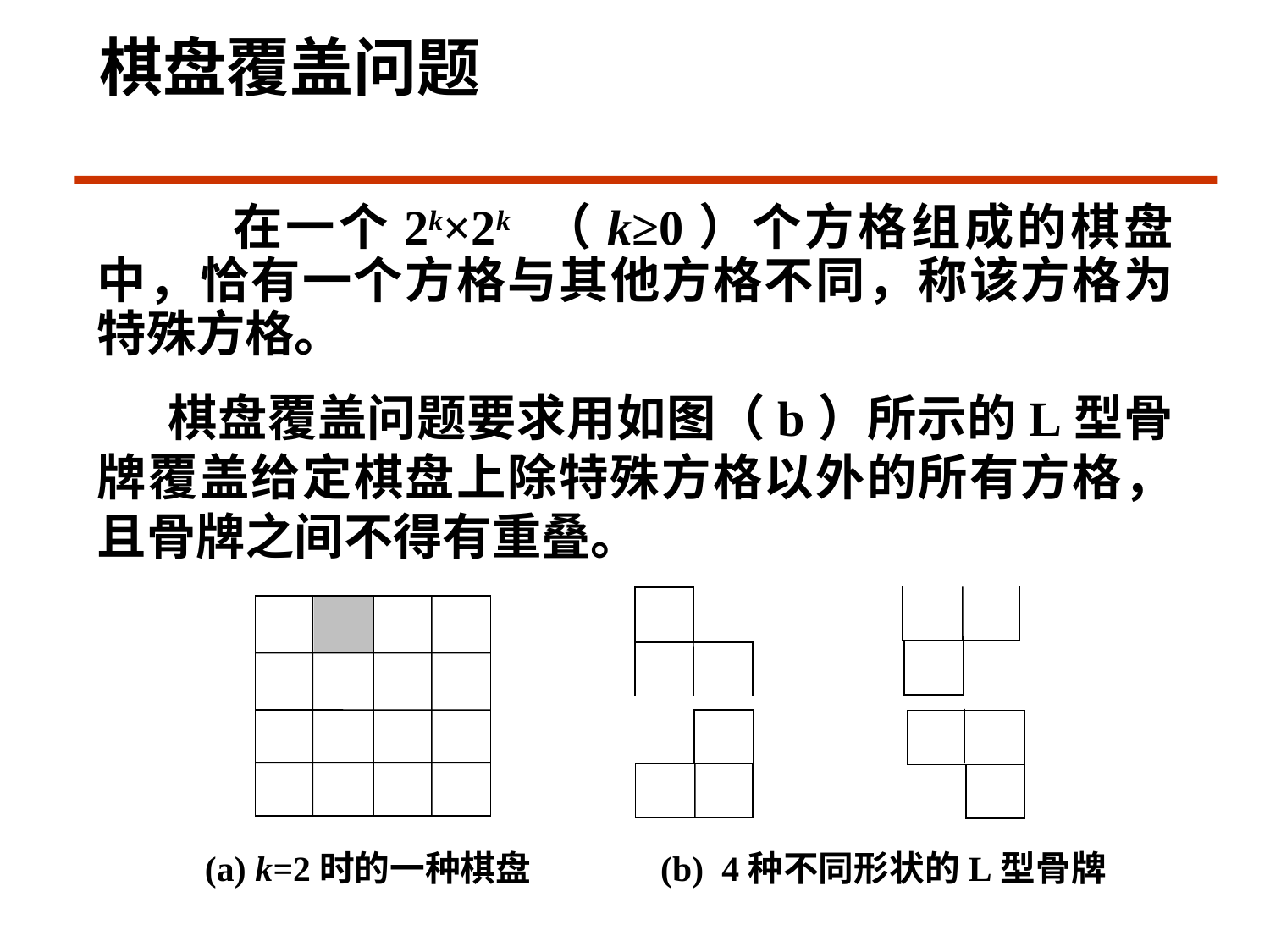

棋盘覆盖问题
        在一个2k×2k （k≥0）个方格组成的棋盘中，恰有一个方格与其他方格不同，称该方格为特殊方格。
     棋盘覆盖问题要求用如图（b）所示的L型骨牌覆盖给定棋盘上除特殊方格以外的所有方格，且骨牌之间不得有重叠。

(a) k=2时的一种棋盘               (b)  4种不同形状的L型骨牌